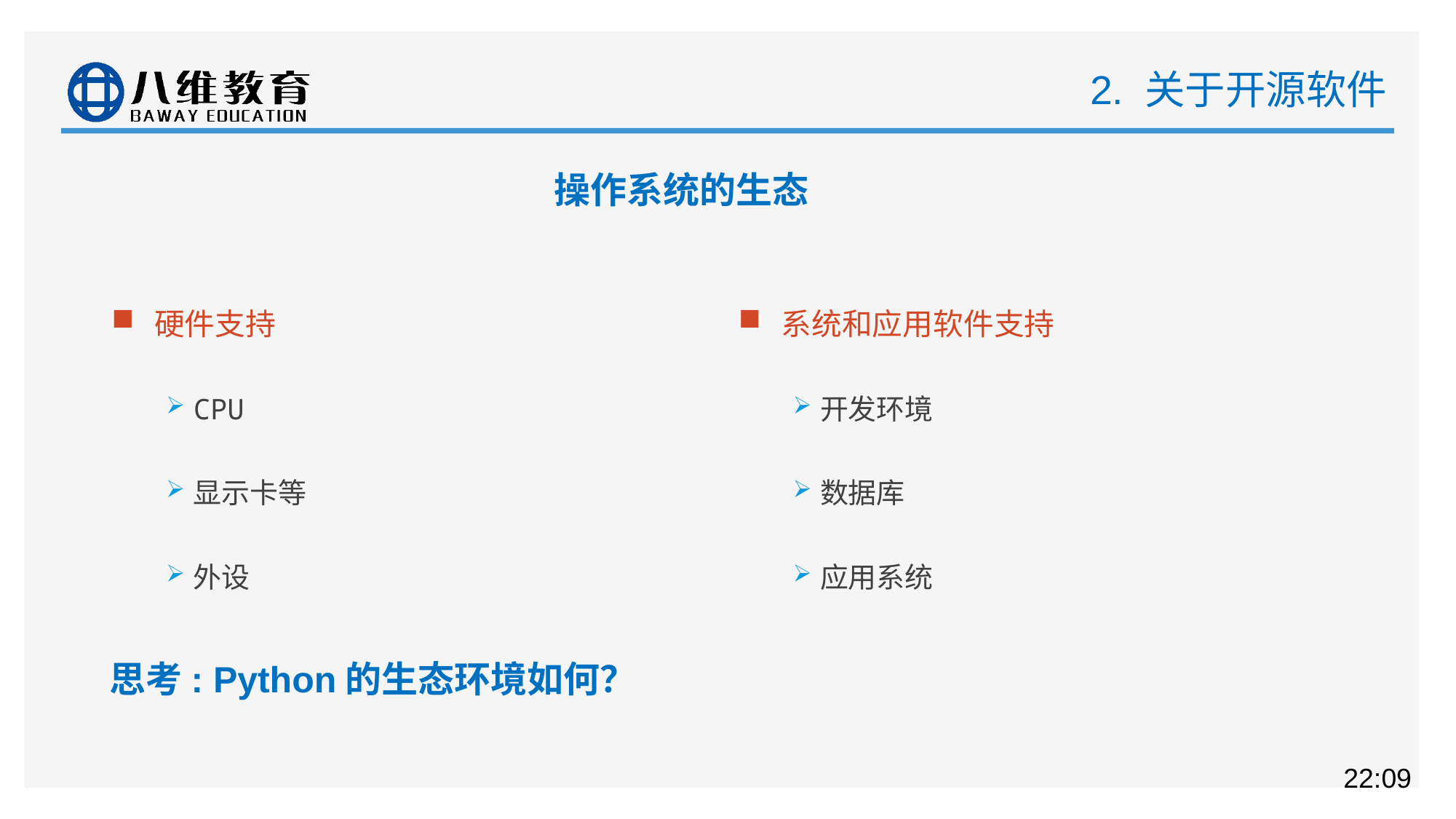

# 2. 关于开源软件
操作系统的生态
硬件支持
CPU
显示卡等
外设
系统和应用软件支持
开发环境
数据库
应用系统
思考: Python的生态环境如何？